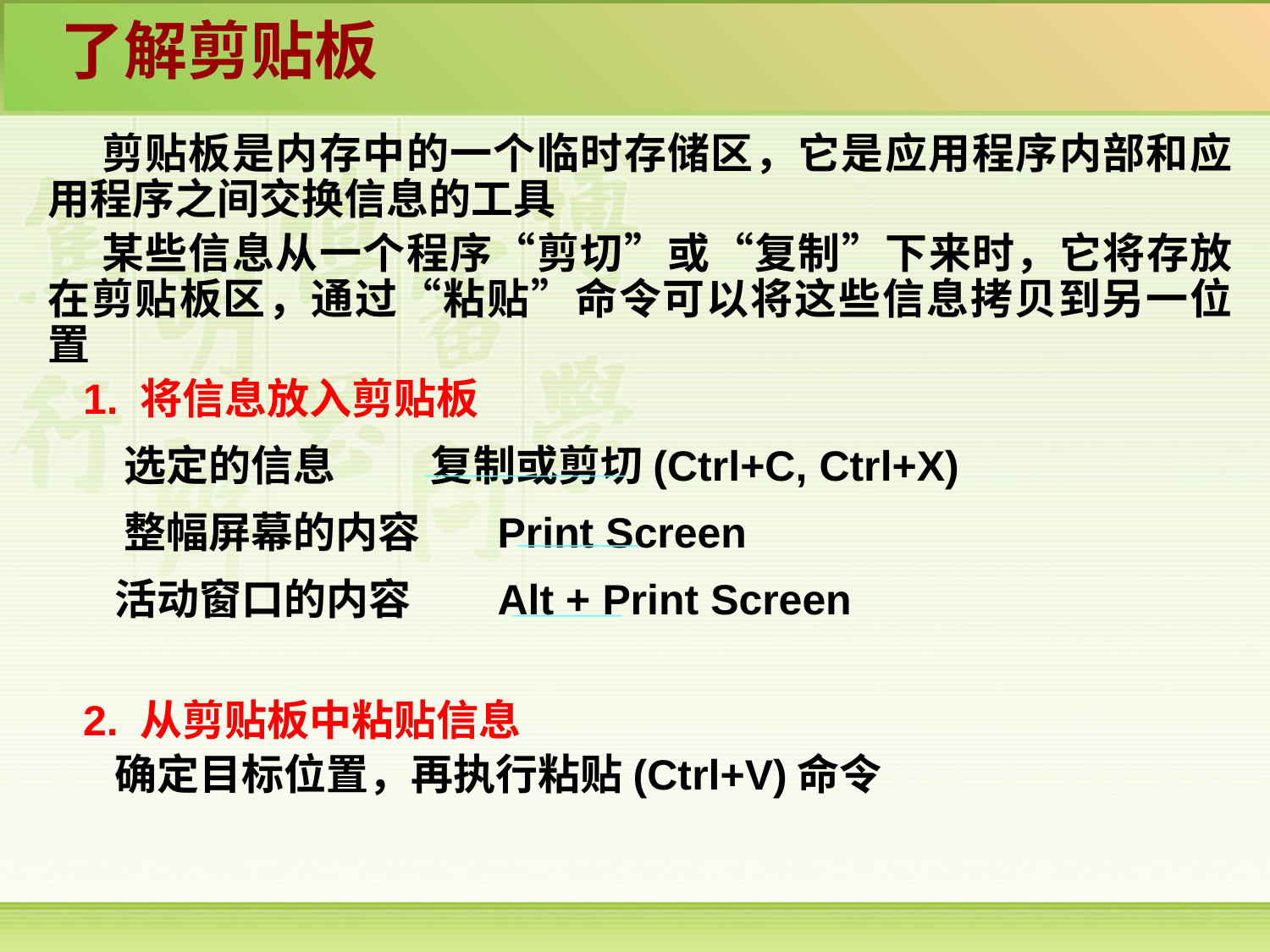

了解剪贴板
    剪贴板是内存中的一个临时存储区，它是应用程序内部和应用程序之间交换信息的工具
    某些信息从一个程序“剪切”或“复制”下来时，它将存放在剪贴板区，通过“粘贴”命令可以将这些信息拷贝到另一位置
   1. 将信息放入剪贴板
       选定的信息          复制或剪切(Ctrl+C, Ctrl+X)
       整幅屏幕的内容       Print Screen
      活动窗口的内容        Alt + Print Screen

   2. 从剪贴板中粘贴信息
      确定目标位置，再执行粘贴(Ctrl+V)命令

61